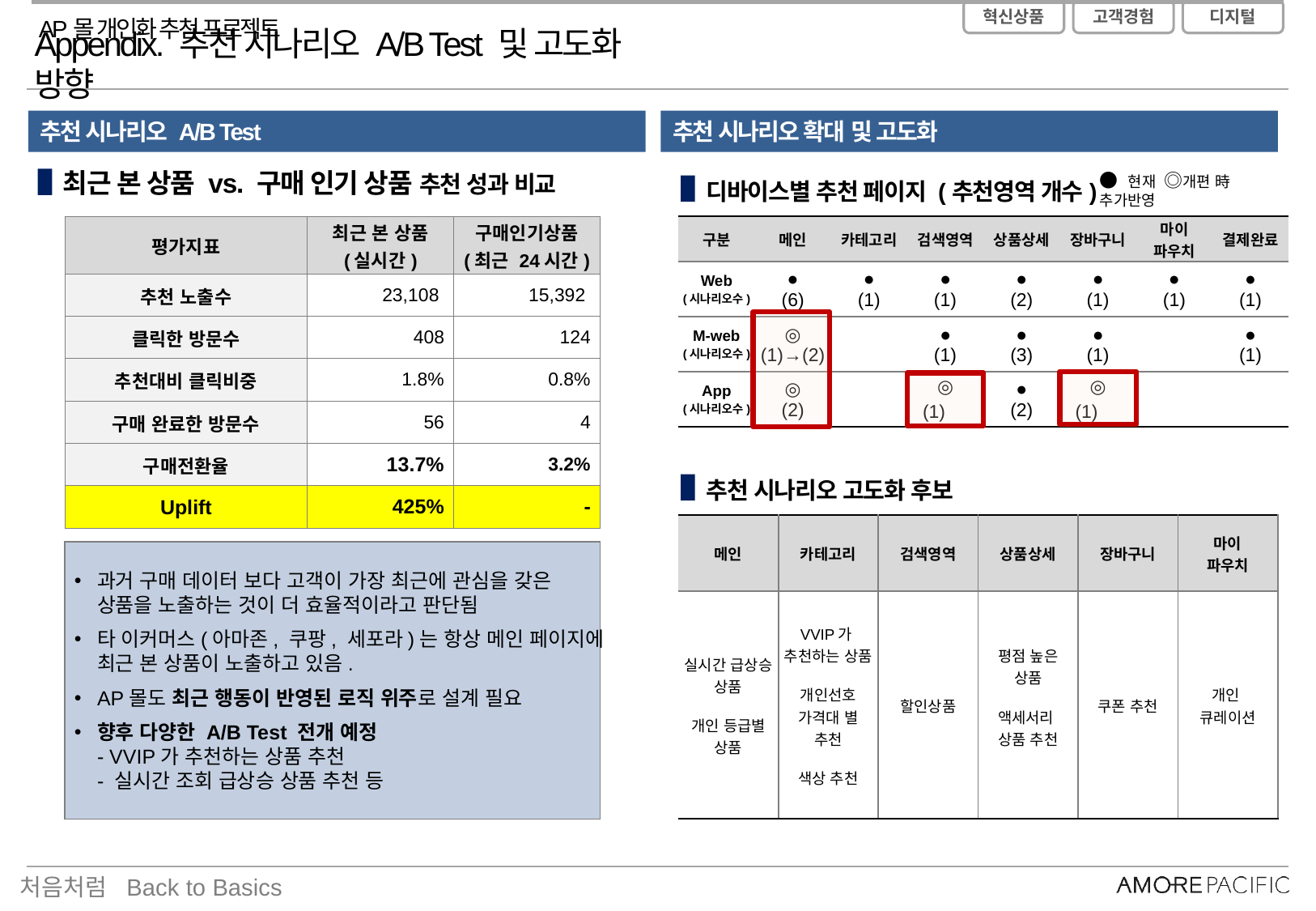

AP몰 개인화 추천 프로젝트
Appendix. 추천 시나리오 A/B Test 및 고도화 방향
추천 시나리오 A/B Test
추천 시나리오 확대 및 고도화
최근 본 상품 vs. 구매 인기 상품 추천 성과 비교
디바이스별 추천 페이지 (추천영역 개수)
● 현재  ◎개편 時 추가반영

| 구분 | 메인 | 카테고리 | 검색영역 | 상품상세 | 장바구니 | 마이 파우치 | 결제완료 |
| --- | --- | --- | --- | --- | --- | --- | --- |
| Web (시나리오수) | ● (6) | ● (1) | ● (1) | ● (2) | ● (1) | ● (1) | ● (1) |
| M-web (시나리오수) | ◎ (1)→(2) |  | ● (1) | ● (3) | ● (1) |  | ● (1) |
| App (시나리오수) | ◎ (2) |  | ◎ (1) | ● (2) | ◎ (1) |  |  |
| 평가지표 | 최근 본 상품 (실시간) | 구매인기상품 (최근 24시간) |
| --- | --- | --- |
| 추천 노출수 | 23,108 | 15,392 |
| 클릭한 방문수 | 408 | 124 |
| 추천대비 클릭비중 | 1.8% | 0.8% |
| 구매 완료한 방문수 | 56 | 4 |
| 구매전환율 | 13.7% | 3.2% |
| Uplift | 425% | - |

추천 시나리오 고도화 후보

| 메인 | 카테고리 | 검색영역 | 상품상세 | 장바구니 | 마이 파우치 |
| --- | --- | --- | --- | --- | --- |
| 실시간 급상승 상품 개인 등급별 상품 | VVIP가 추천하는 상품 개인선호 가격대 별 추천 색상 추천 | 할인상품 | 평점 높은 상품 액세서리 상품 추천 | 쿠폰 추천 | 개인 큐레이션 |
과거 구매 데이터 보다 고객이 가장 최근에 관심을 갖은
상품을 노출하는 것이 더 효율적이라고 판단됨
타 이커머스(아마존, 쿠팡, 세포라)는 항상 메인 페이지에
최근 본 상품이 노출하고 있음.
AP몰도 최근 행동이 반영된 로직 위주로 설계 필요
향후 다양한 A/B Test 전개 예정
- VVIP가 추천하는 상품 추천
- 실시간 조회 급상승 상품 추천 등